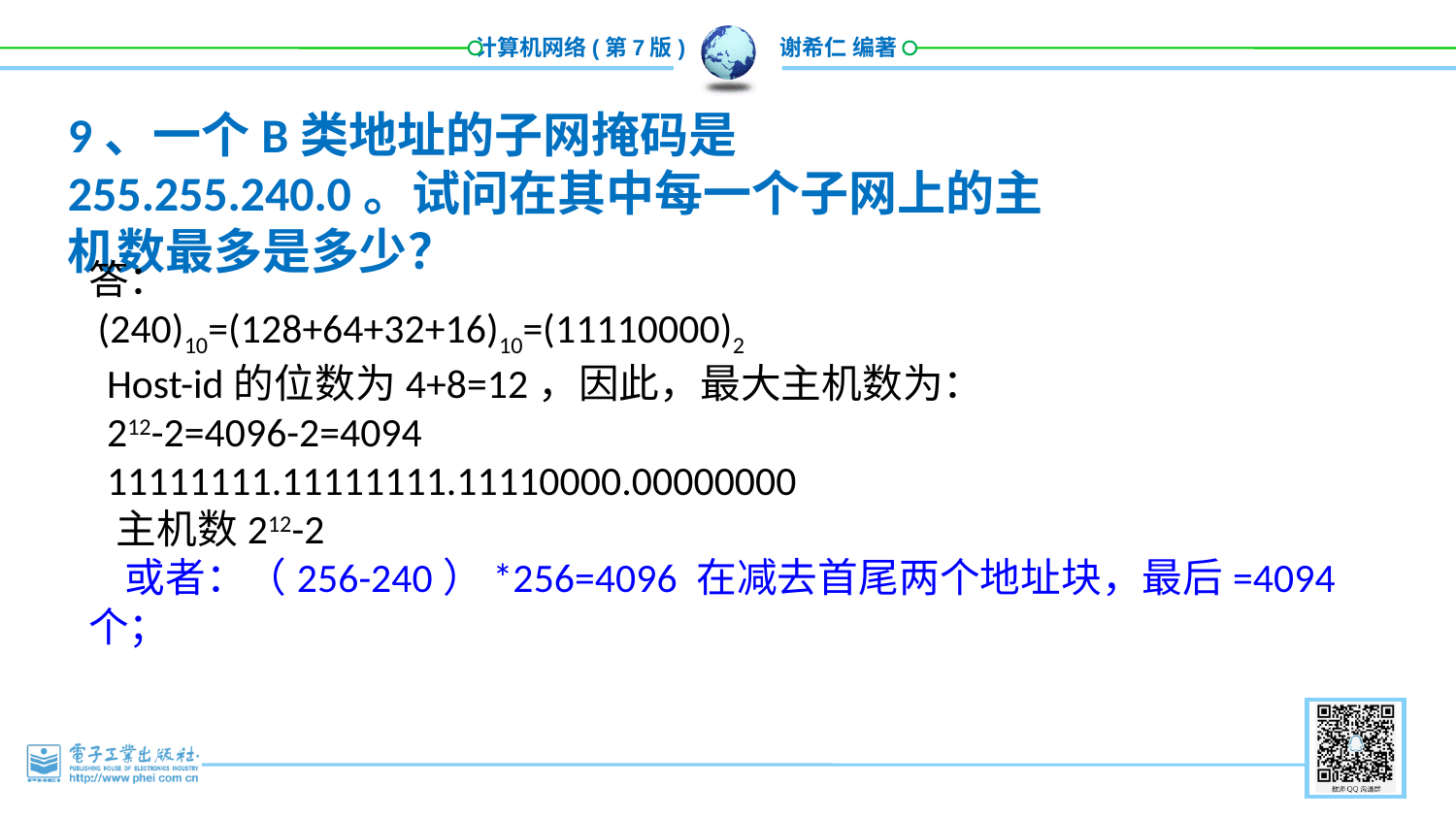

9、一个B类地址的子网掩码是255.255.240.0。试问在其中每一个子网上的主机数最多是多少？
答：
 (240)10=(128+64+32+16)10=(11110000)2
  Host-id的位数为4+8=12，因此，最大主机数为：
  212-2=4096-2=4094
  11111111.11111111.11110000.00000000
  主机数212-2
   或者：（256-240）*256=4096 在减去首尾两个地址块，最后=4094个；